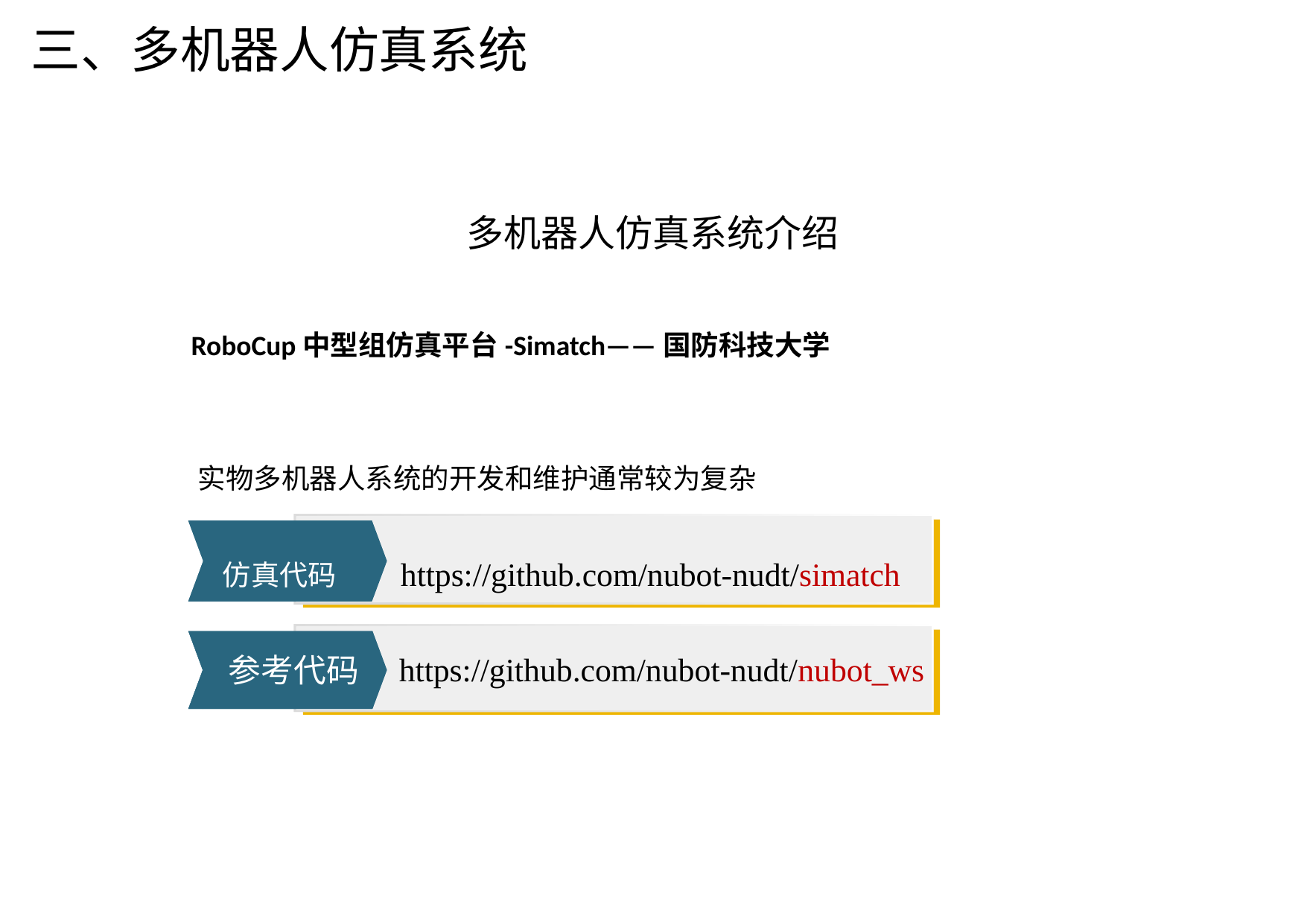

三、多机器人仿真系统
多机器人仿真系统介绍
RoboCup中型组仿真平台-Simatch——国防科技大学
实物多机器人系统的开发和维护通常较为复杂

仿真代码	https://github.com/nubot-nudt/simatch

https://github.com/nubot-nudt/nubot_ws
参考代码